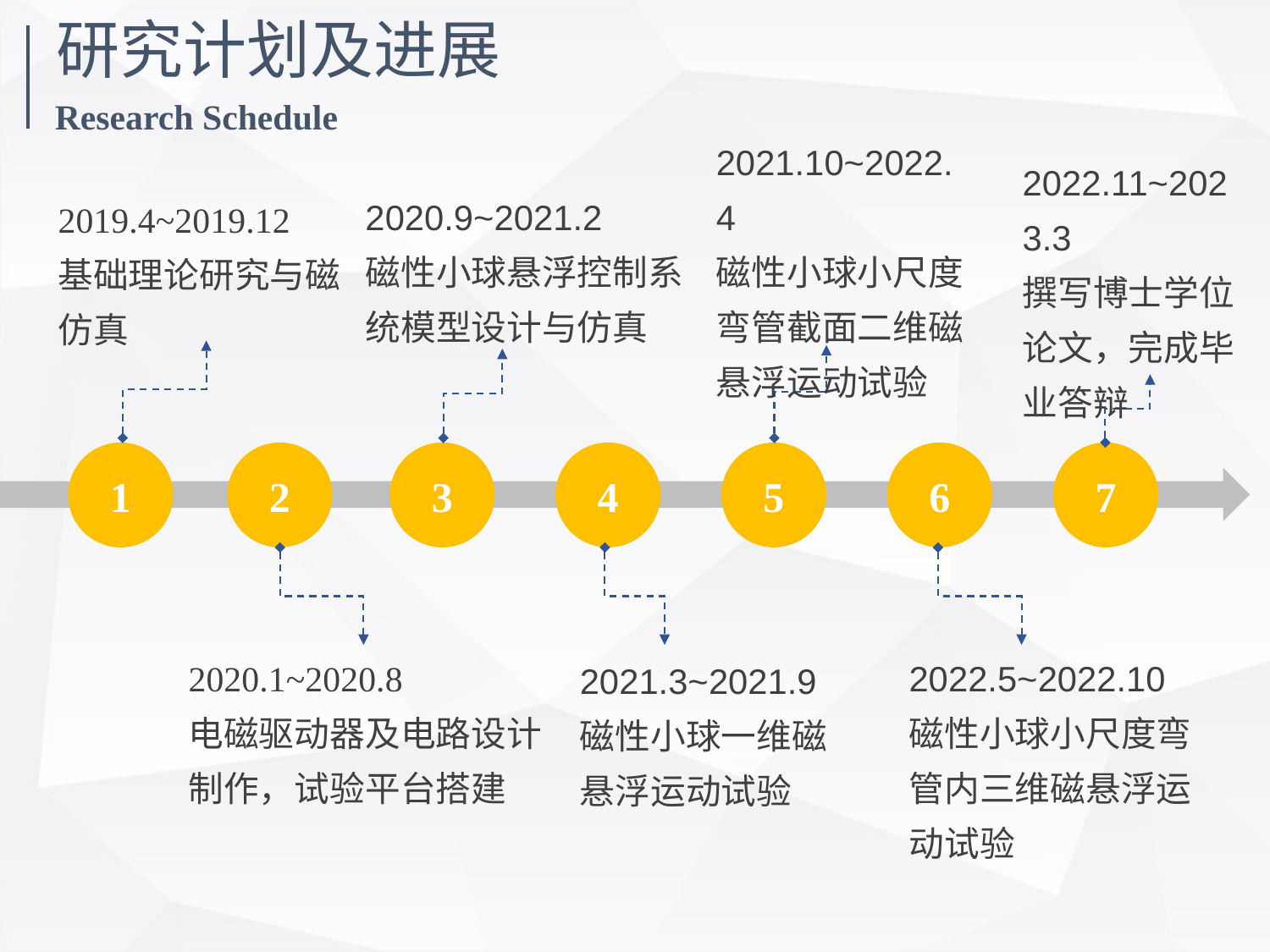

研究计划及进展
Research Schedule
2021.10~2022.4
磁性小球小尺度弯管截面二维磁悬浮运动试验
2022.11~2023.3
撰写博士学位论文，完成毕业答辩
2020.9~2021.2
磁性小球悬浮控制系统模型设计与仿真
2019.4~2019.12
基础理论研究与磁仿真
1
2
3
4
5
6
7

2020.1~2020.8
电磁驱动器及电路设计制作，试验平台搭建
2022.5~2022.10
磁性小球小尺度弯管内三维磁悬浮运动试验
2021.3~2021.9
磁性小球一维磁悬浮运动试验